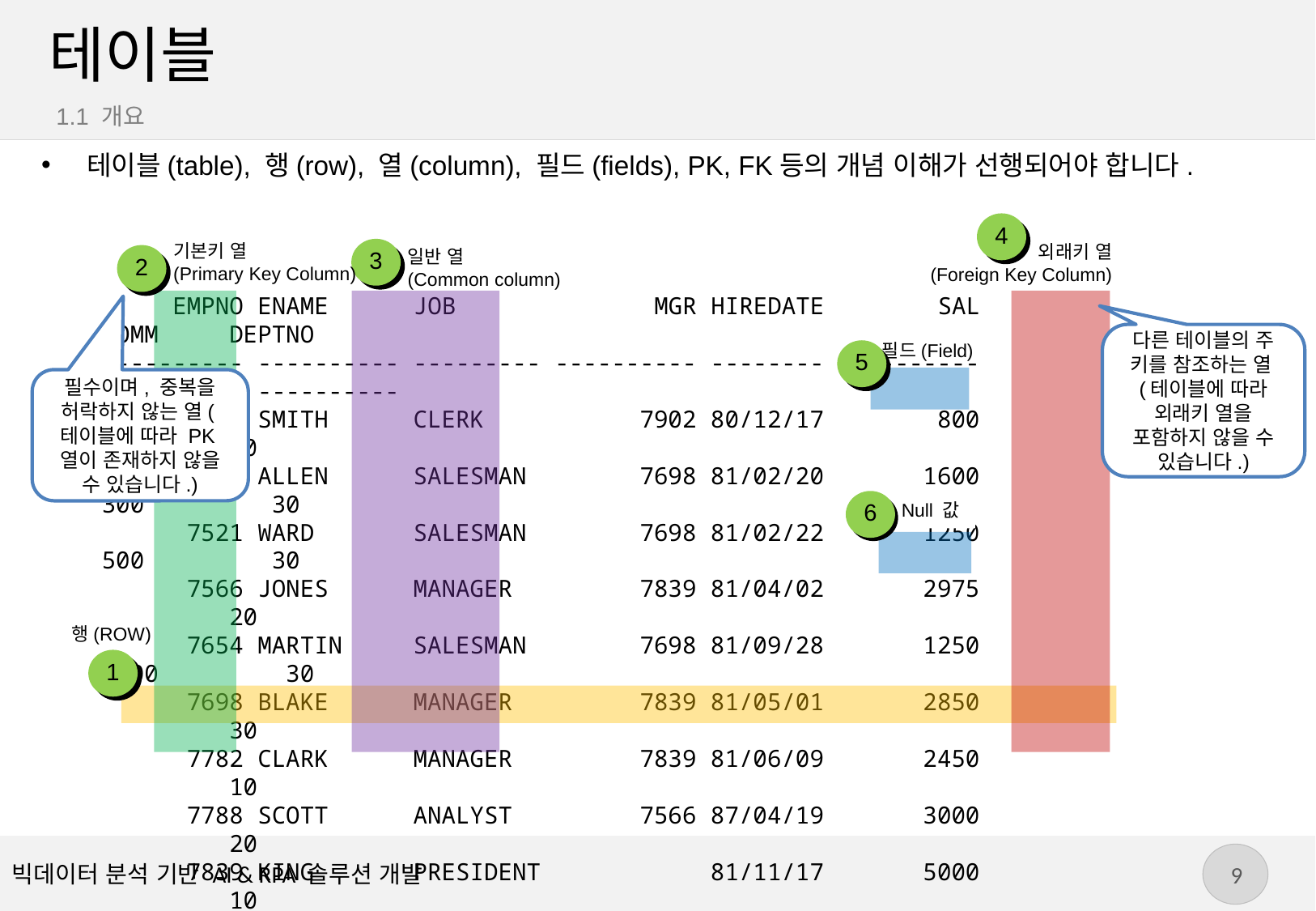

# 테이블
1.1 개요
테이블(table), 행(row), 열(column), 필드(fields), PK, FK등의 개념 이해가 선행되어야 합니다.
4

기본키 열
(Primary Key Column)
외래키 열
(Foreign Key Column)
일반 열
(Common column)
3

2

     EMPNO ENAME      JOB              MGR HIREDATE        SAL       COMM     DEPTNO
---------- ---------- --------- ---------- -------- ---------- ---------- ----------
      7369 SMITH      CLERK           7902 80/12/17        800                    20
      7499 ALLEN      SALESMAN        7698 81/02/20       1600        300         30
      7521 WARD       SALESMAN        7698 81/02/22       1250        500         30
      7566 JONES      MANAGER         7839 81/04/02       2975                    20
      7654 MARTIN     SALESMAN        7698 81/09/28       1250       1400         30
      7698 BLAKE      MANAGER         7839 81/05/01       2850                    30
      7782 CLARK      MANAGER         7839 81/06/09       2450                    10
      7788 SCOTT      ANALYST         7566 87/04/19       3000                    20
      7839 KING       PRESIDENT            81/11/17       5000                    10
      7844 TURNER     SALESMAN        7698 81/09/08       1500          0         30
      7876 ADAMS      CLERK           7788 87/05/23       1100                    20
      7900 JAMES      CLERK           7698 81/12/03        950                    30
      7902 FORD       ANALYST         7566 81/12/03       3000                    20
      7934 MILLER     CLERK           7782 82/01/23       1300                    10

다른 테이블의 주 키를 참조하는 열(테이블에 따라 외래키 열을 포함하지 않을 수 있습니다.)
필드(Field)
5

필수이며, 중복을 허락하지 않는 열(테이블에 따라 PK열이 존재하지 않을 수 있습니다.)
6

Null 값

행(ROW)
1